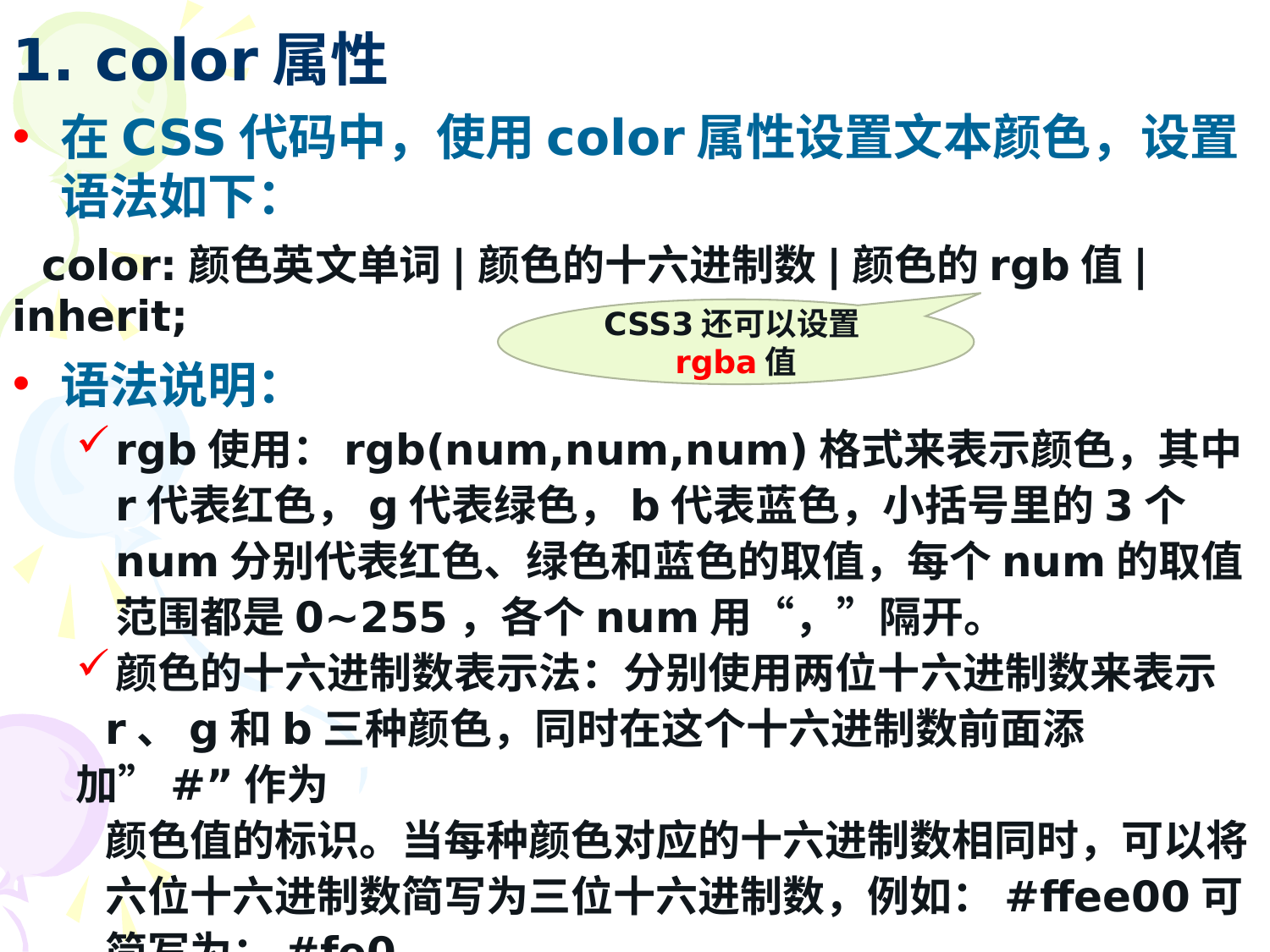

# 1. color属性
在CSS代码中，使用color属性设置文本颜色，设置语法如下：
  color:颜色英文单词|颜色的十六进制数|颜色的rgb值|inherit;
语法说明：
rgb使用：rgb(num,num,num)格式来表示颜色，其中r代表红色，g代表绿色，b代表蓝色，小括号里的3个num分别代表红色、绿色和蓝色的取值，每个num的取值范围都是0~255，各个num用“，”隔开。
颜色的十六进制数表示法：分别使用两位十六进制数来表示
  r、g和b三种颜色，同时在这个十六进制数前面添加”#”作为
  颜色值的标识。当每种颜色对应的十六进制数相同时，可以将
  六位十六进制数简写为三位十六进制数，例如：#ffee00可
  简写为：#fe0。
inherit：表示继承父元素的颜色。
CSS3还可以设置rgba值